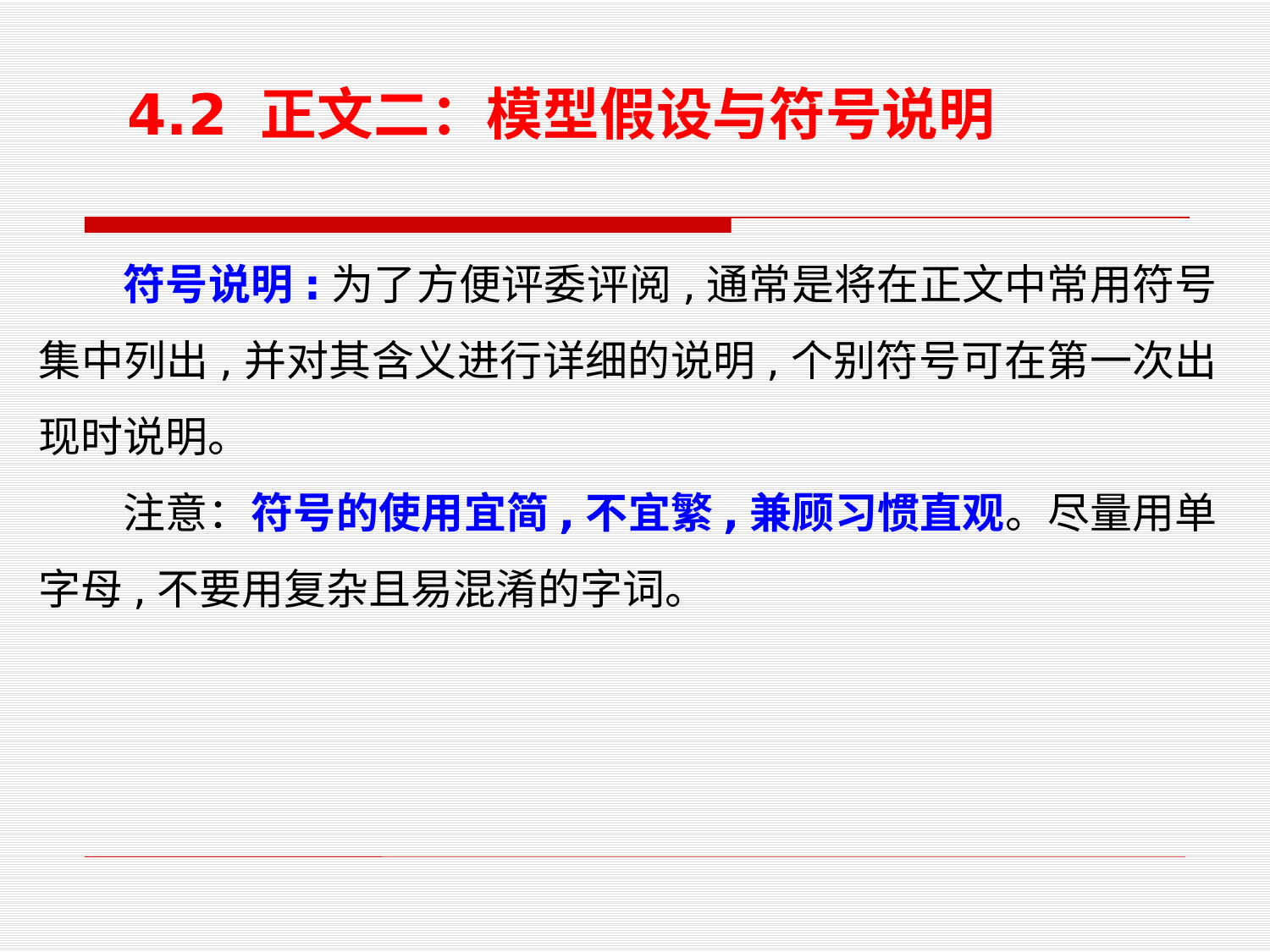

4.2 正文二：模型假设与符号说明
符号说明:为了方便评委评阅,通常是将在正文中常用符号集中列出,并对其含义进行详细的说明,个别符号可在第一次出现时说明。
注意：符号的使用宜简,不宜繁,兼顾习惯直观。尽量用单字母,不要用复杂且易混淆的字词。